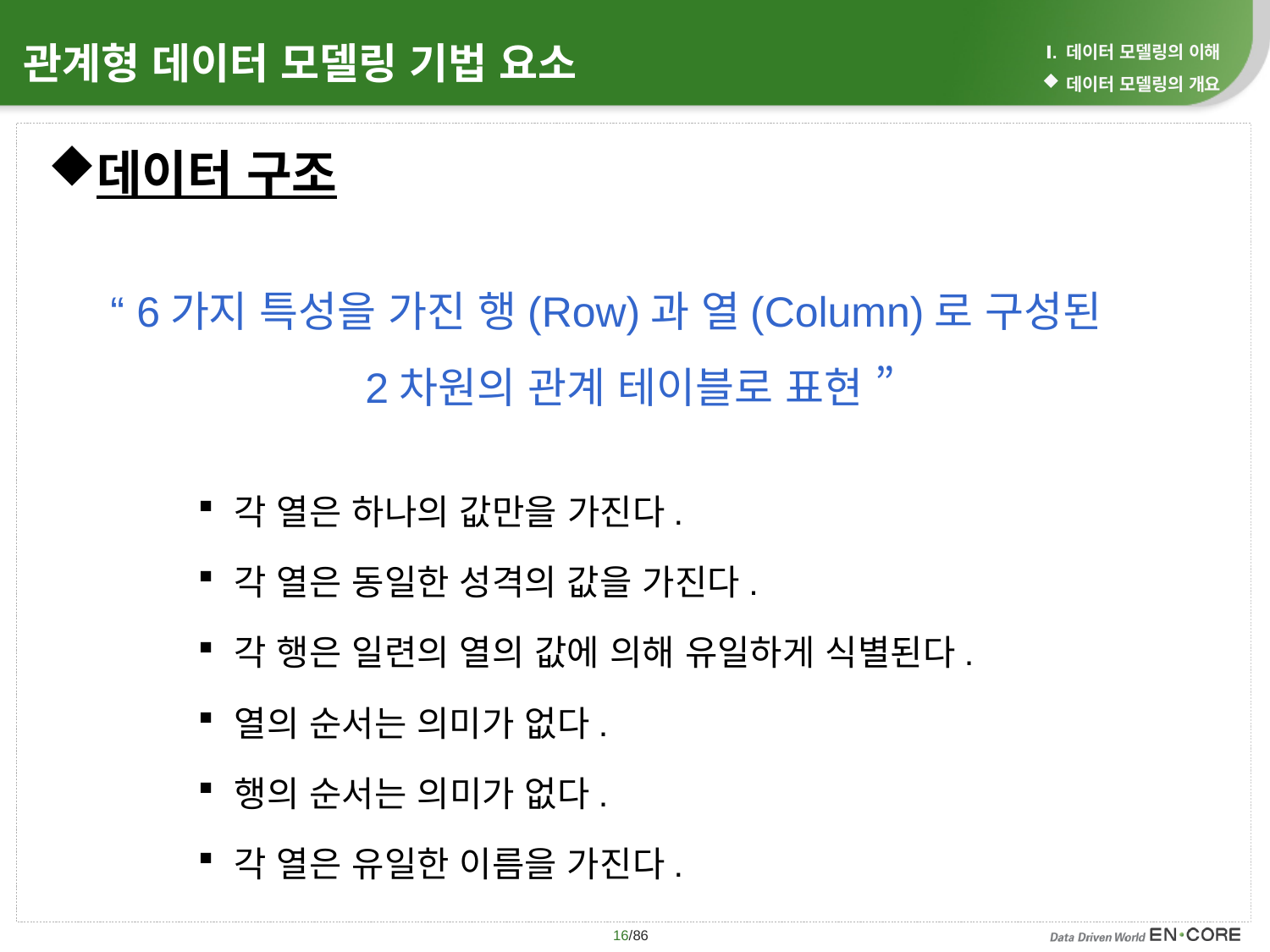

Ⅰ. 데이터 모델링의 이해
데이터 모델링의 개요
# 관계형 데이터 모델링 기법 요소
데이터 구조

“ 6가지 특성을 가진 행(Row)과 열(Column)로 구성된
2차원의 관계 테이블로 표현 ”

각 열은 하나의 값만을 가진다.
각 열은 동일한 성격의 값을 가진다.
각 행은 일련의 열의 값에 의해 유일하게 식별된다.
열의 순서는 의미가 없다.
행의 순서는 의미가 없다.
각 열은 유일한 이름을 가진다.